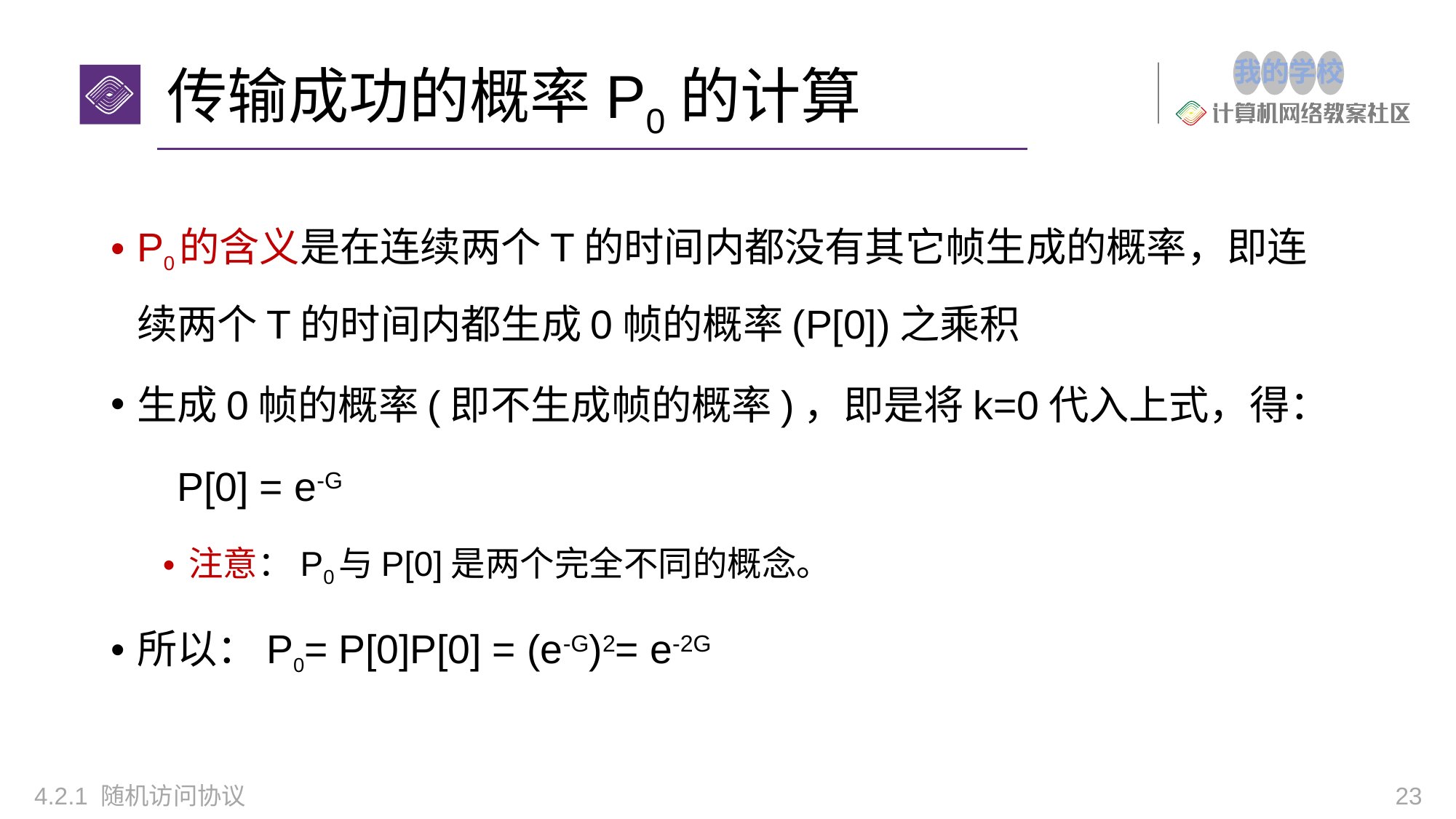

# 传输成功的概率P0的计算
P0的含义是在连续两个T的时间内都没有其它帧生成的概率，即连续两个T的时间内都生成0帧的概率(P[0])之乘积
生成0帧的概率(即不生成帧的概率)，即是将k=0代入上式，得：
      P[0] = e-G
注意：P0与P[0]是两个完全不同的概念。
所以：P0= P[0]P[0] = (e-G)2= e-2G
4.2.1 随机访问协议
23